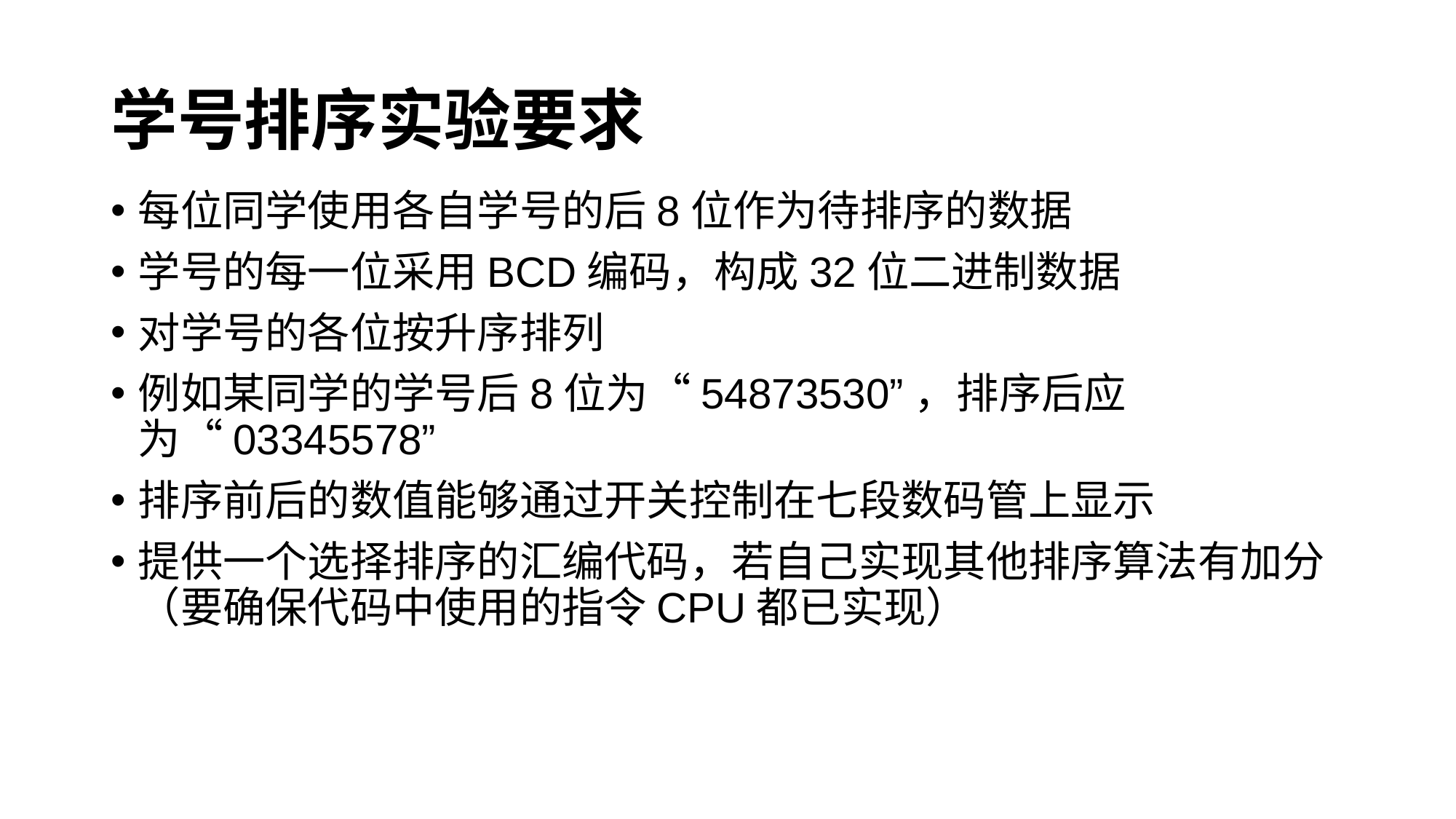

# 学号排序实验要求
每位同学使用各自学号的后8位作为待排序的数据
学号的每一位采用BCD编码，构成32位二进制数据
对学号的各位按升序排列
例如某同学的学号后8位为“54873530”，排序后应为“03345578”
排序前后的数值能够通过开关控制在七段数码管上显示
提供一个选择排序的汇编代码，若自己实现其他排序算法有加分（要确保代码中使用的指令CPU都已实现）